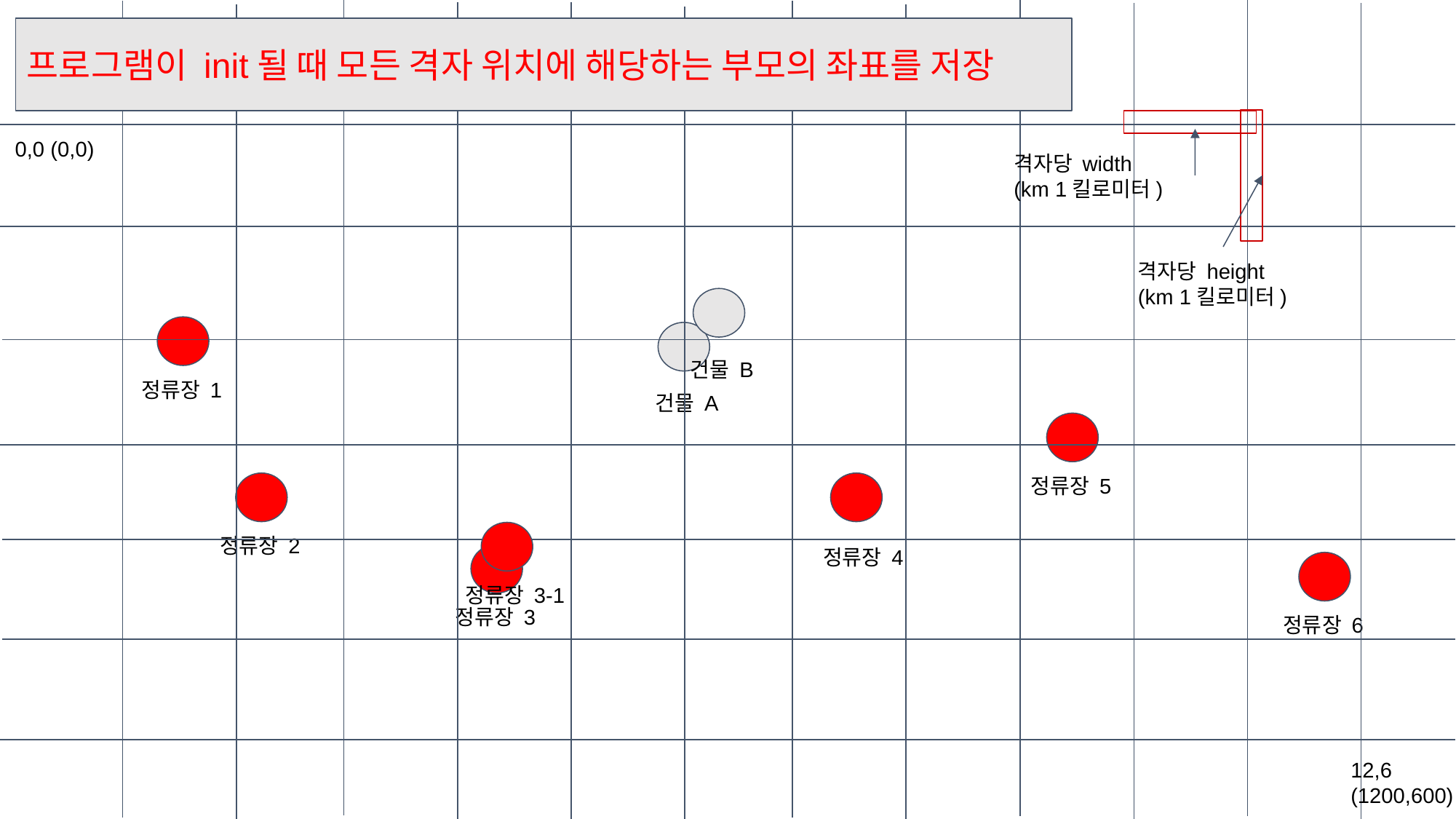

프로그램이 init될 때 모든 격자 위치에 해당하는 부모의 좌표를 저장

0,0 (0,0)
격자당 width
(km 1킬로미터)
격자당 height
(km 1킬로미터)

건물 B
정류장 1
건물 A

정류장 5

정류장 2

정류장 4

정류장 3-1
정류장 3
정류장 6
12,6 (1200,600)